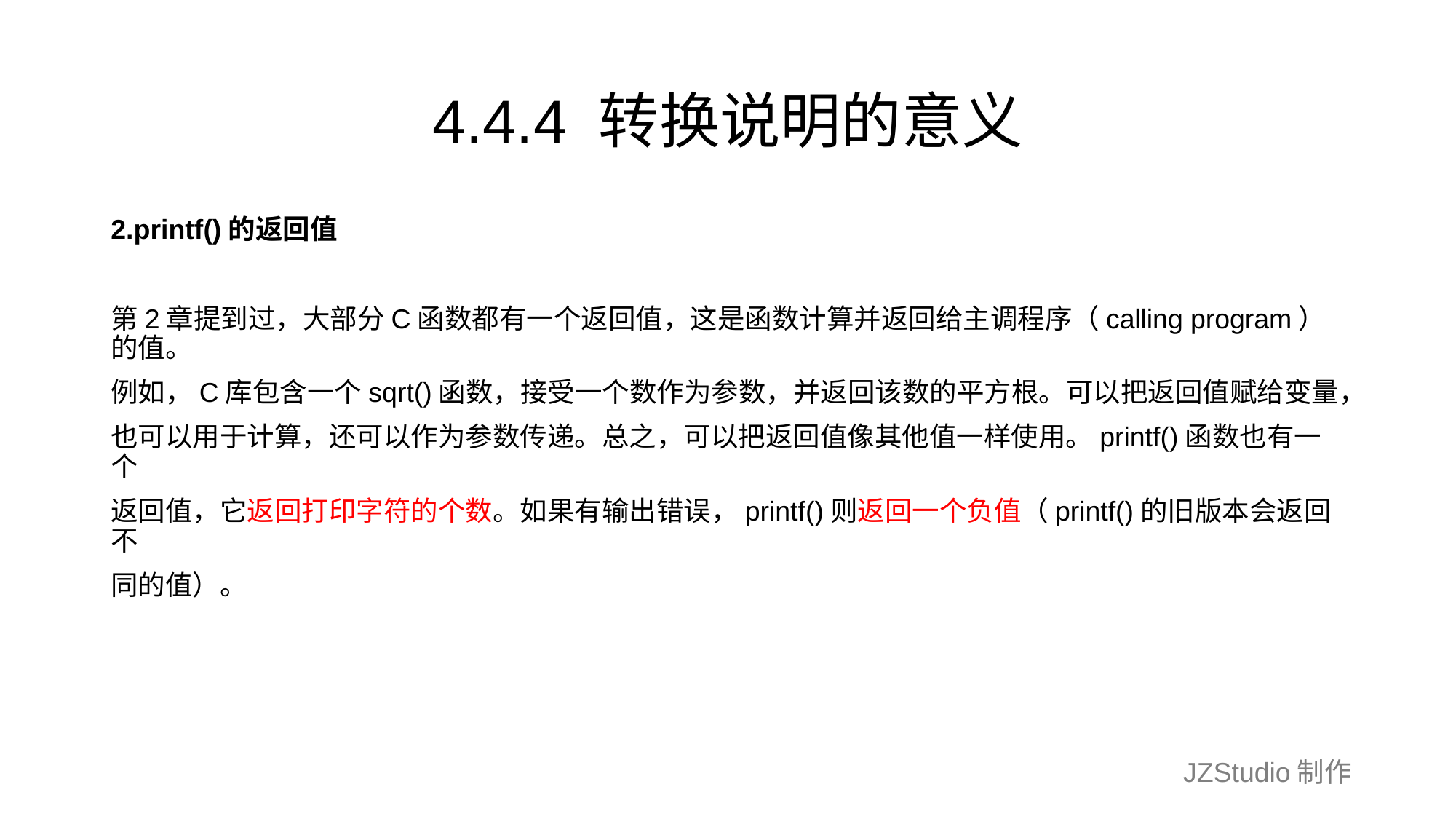

# 4.4.4 转换说明的意义
2.printf()的返回值

第2章提到过，大部分C函数都有一个返回值，这是函数计算并返回给主调程序（calling program）的值。
例如，C库包含一个sqrt()函数，接受一个数作为参数，并返回该数的平方根。可以把返回值赋给变量，
也可以用于计算，还可以作为参数传递。总之，可以把返回值像其他值一样使用。printf()函数也有一个
返回值，它返回打印字符的个数。如果有输出错误，printf()则返回一个负值（printf()的旧版本会返回不
同的值）。